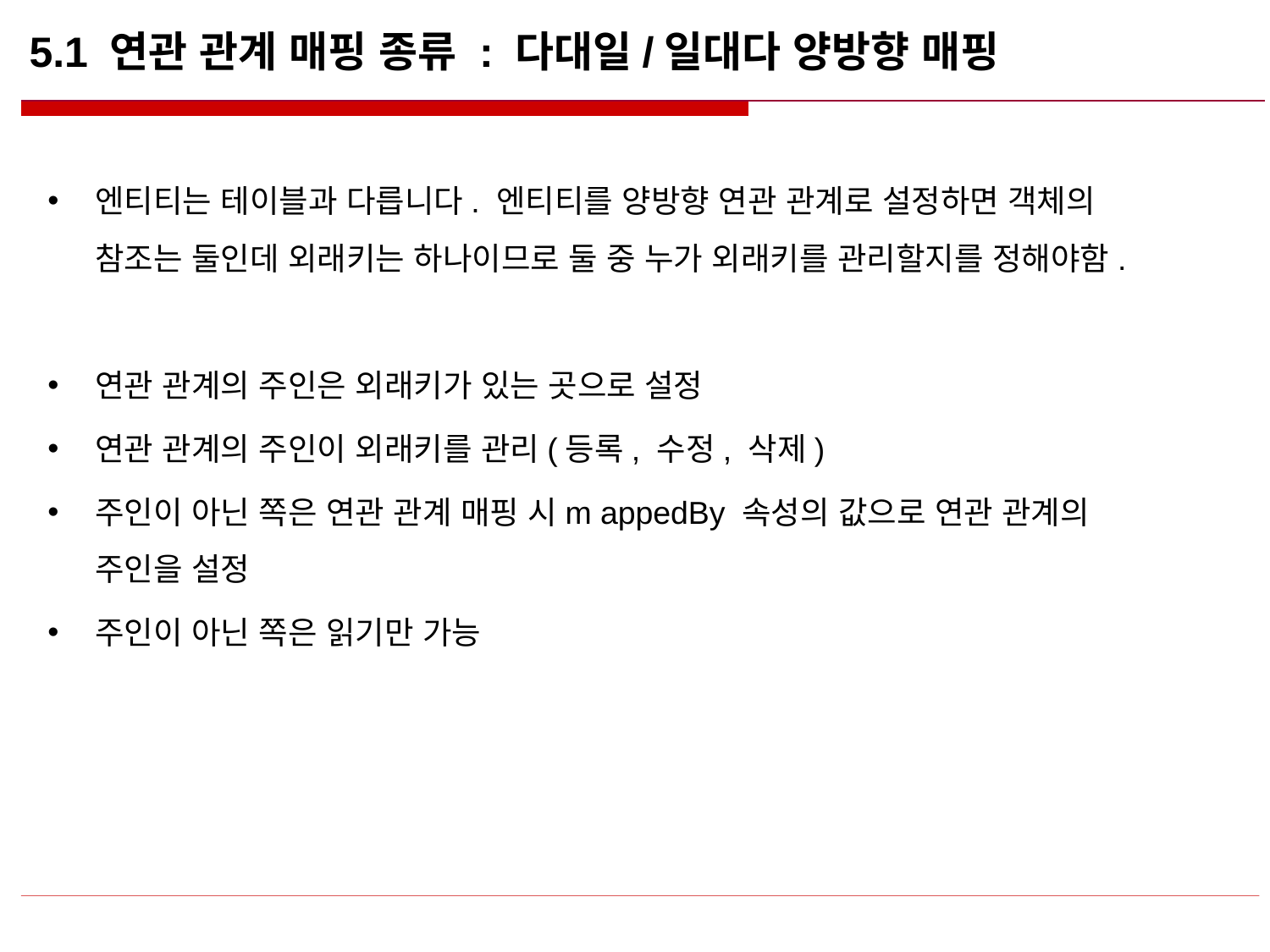

# 5.1 연관 관계 매핑 종류 : 다대일/일대다 양방향 매핑
엔티티는 테이블과 다릅니다. 엔티티를 양방향 연관 관계로 설정하면 객체의 참조는 둘인데 외래키는 하나이므로 둘 중 누가 외래키를 관리할지를 정해야함.

연관 관계의 주인은 외래키가 있는 곳으로 설정
연관 관계의 주인이 외래키를 관리(등록, 수정, 삭제)
주인이 아닌 쪽은 연관 관계 매핑 시m appedBy 속성의 값으로 연관 관계의 주인을 설정
주인이 아닌 쪽은 읽기만 가능